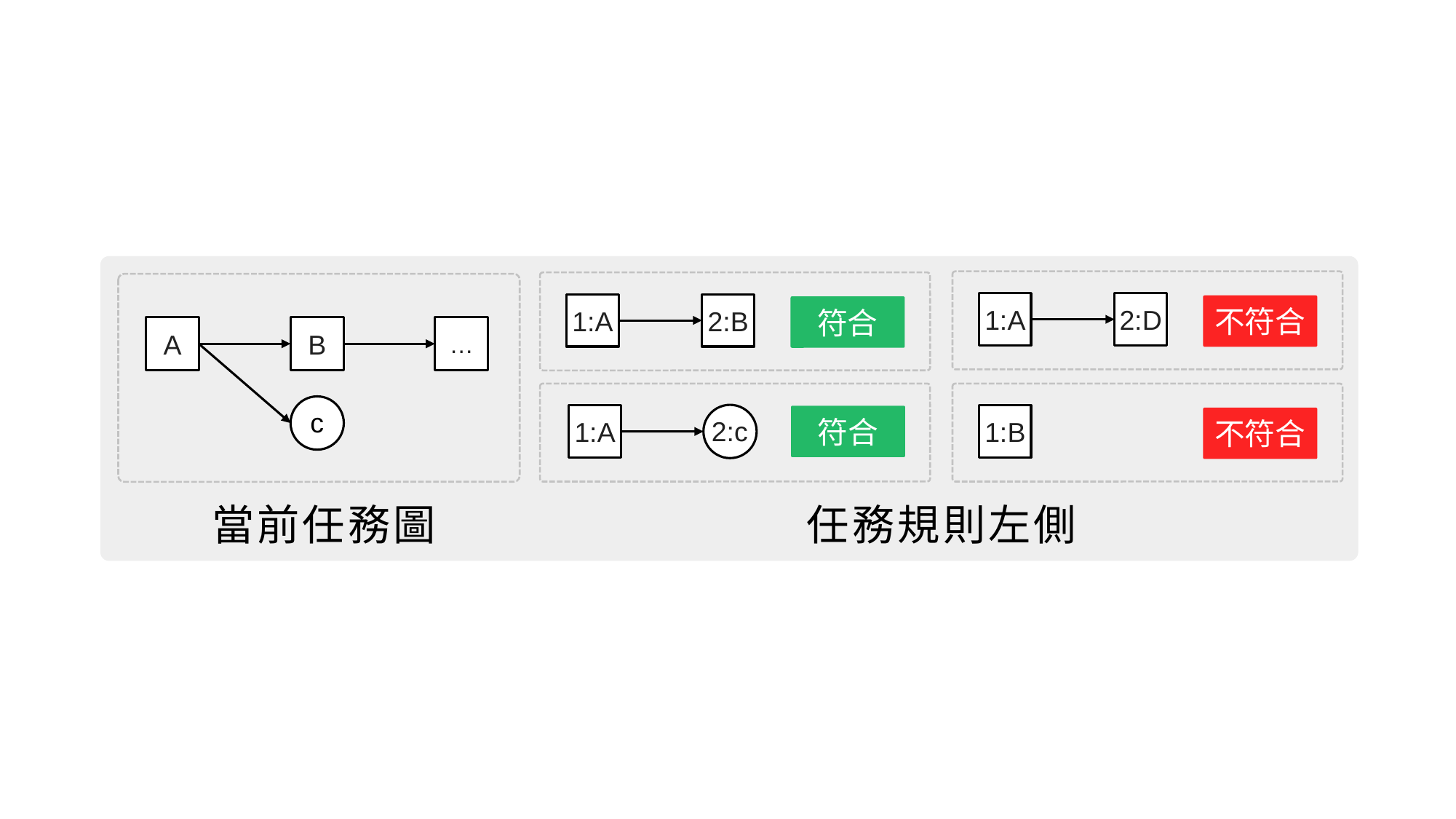

1:A
2:D
1:A
2:B

不符合
符合
A
B

…
c

2:c
1:A
1:B

符合
不符合
任務規則左側
當前任務圖